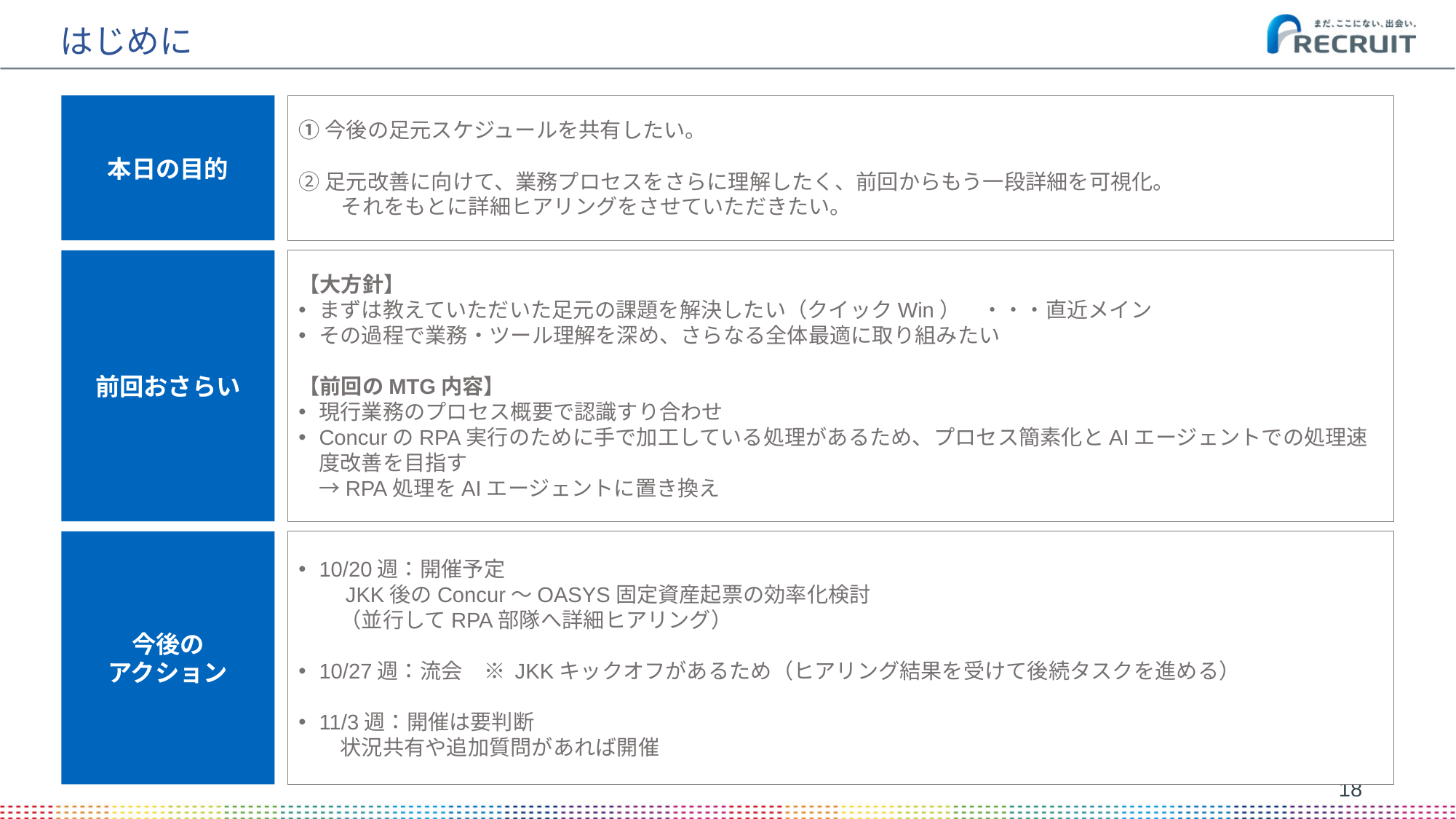

# はじめに

①今後の足元スケジュールを共有したい。
②足元改善に向けて、業務プロセスをさらに理解したく、前回からもう一段詳細を可視化。
　　それをもとに詳細ヒアリングをさせていただきたい。
本日の目的
【大方針】
まずは教えていただいた足元の課題を解決したい（クイックWin）　・・・直近メイン
その過程で業務・ツール理解を深め、さらなる全体最適に取り組みたい

【前回のMTG内容】
現行業務のプロセス概要で認識すり合わせ
ConcurのRPA実行のために手で加工している処理があるため、プロセス簡素化とAIエージェントでの処理速度改善を目指す
→RPA処理をAIエージェントに置き換え
前回おさらい
10/20週：開催予定
　JKK後のConcur～OASYS固定資産起票の効率化検討
　（並行してRPA部隊へ詳細ヒアリング）

10/27週：流会　※ JKKキックオフがあるため（ヒアリング結果を受けて後続タスクを進める）

11/3週：開催は要判断
　状況共有や追加質問があれば開催
今後の
アクション
(C) Recruit Co., Ltd. All rights reserved.